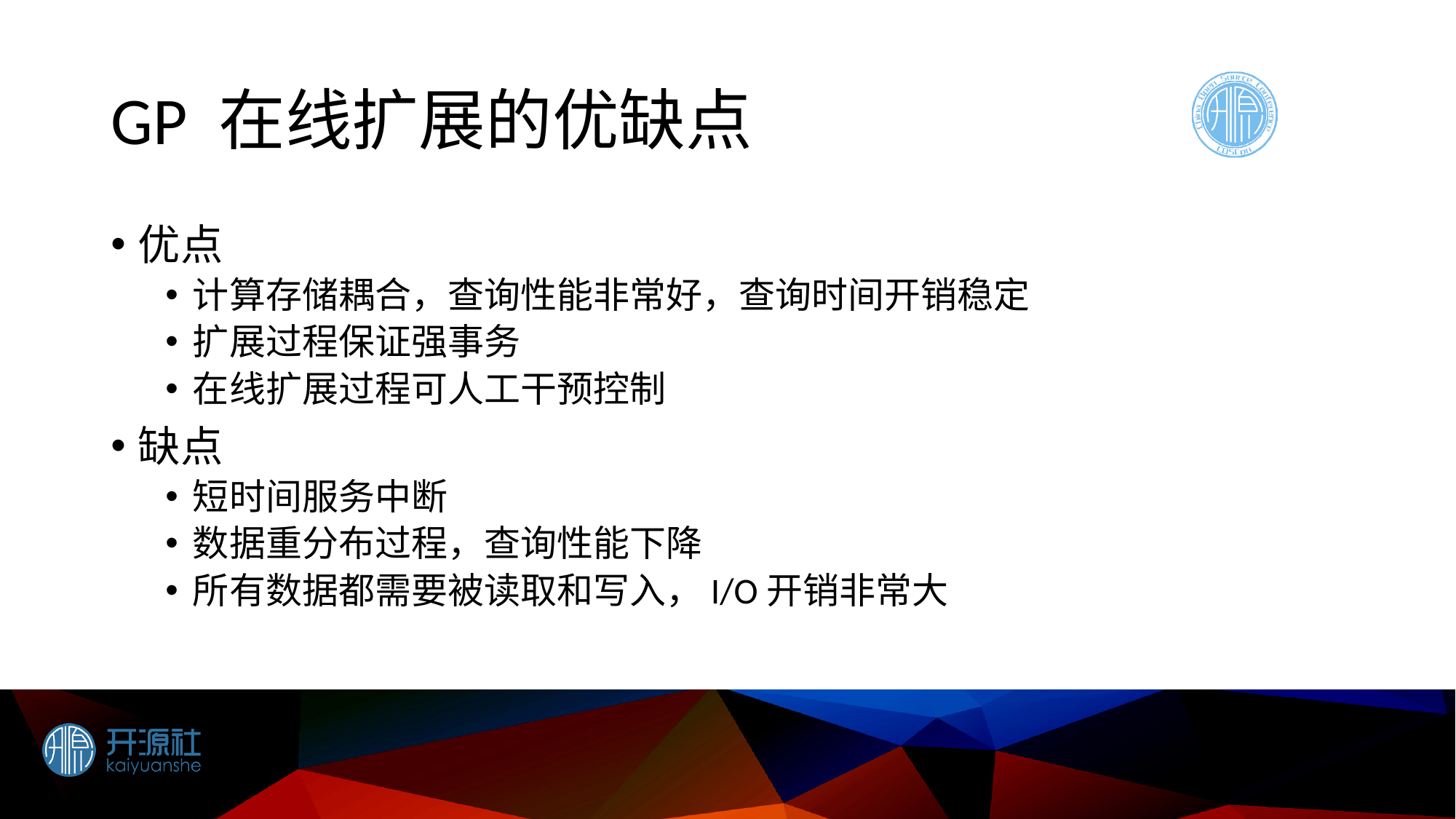

# GP 在线扩展的优缺点
优点
计算存储耦合，查询性能非常好，查询时间开销稳定
扩展过程保证强事务
在线扩展过程可人工干预控制
缺点
短时间服务中断
数据重分布过程，查询性能下降
所有数据都需要被读取和写入，I/O开销非常大